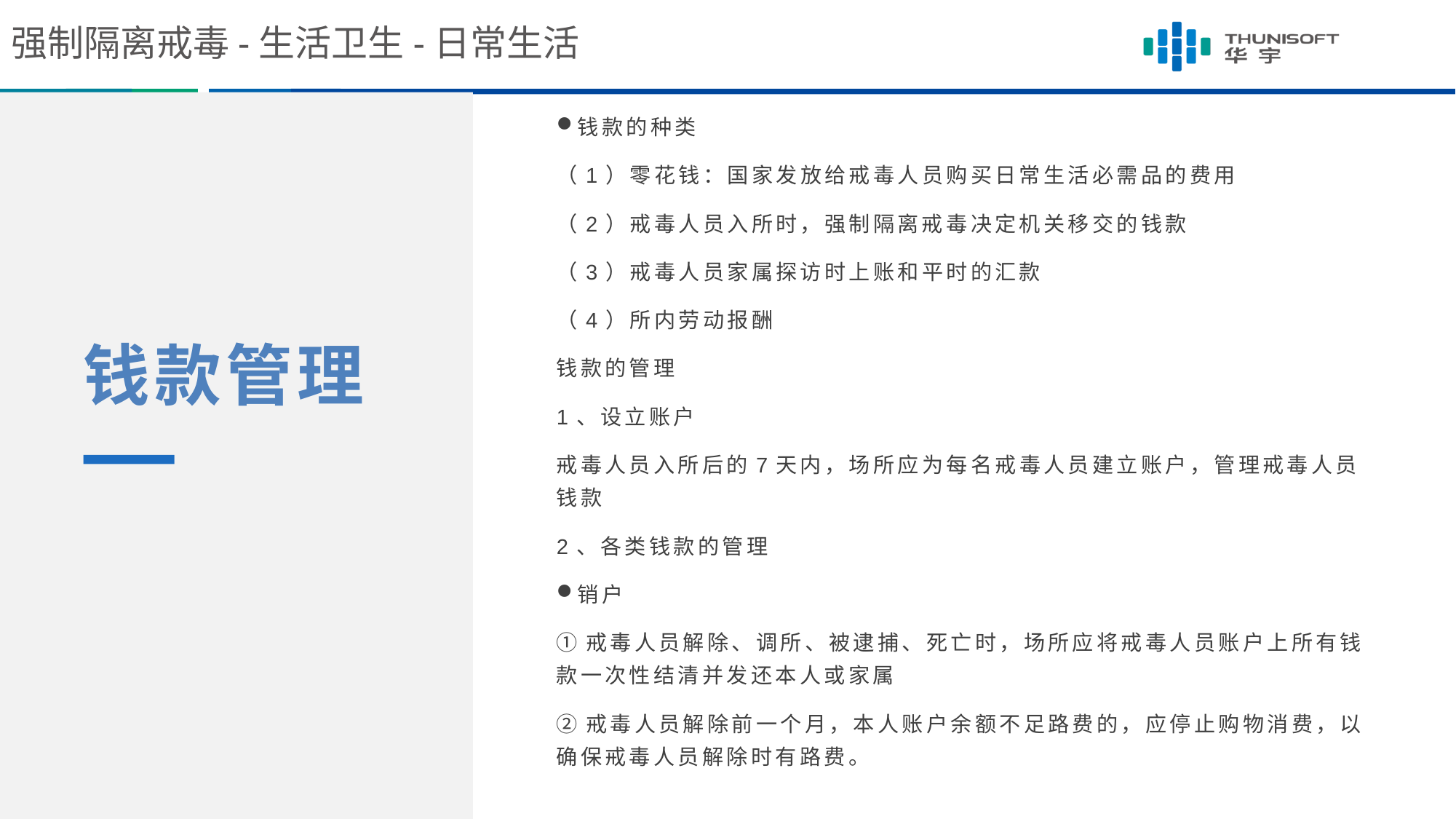

强制隔离戒毒-生活卫生-日常生活

钱款的种类
（1）零花钱：国家发放给戒毒人员购买日常生活必需品的费用
（2）戒毒人员入所时，强制隔离戒毒决定机关移交的钱款
（3）戒毒人员家属探访时上账和平时的汇款
（4）所内劳动报酬
钱款的管理
1、设立账户
戒毒人员入所后的7天内，场所应为每名戒毒人员建立账户，管理戒毒人员钱款
2、各类钱款的管理
销户
①戒毒人员解除、调所、被逮捕、死亡时，场所应将戒毒人员账户上所有钱款一次性结清并发还本人或家属
②戒毒人员解除前一个月，本人账户余额不足路费的，应停止购物消费，以确保戒毒人员解除时有路费。
钱款管理

67